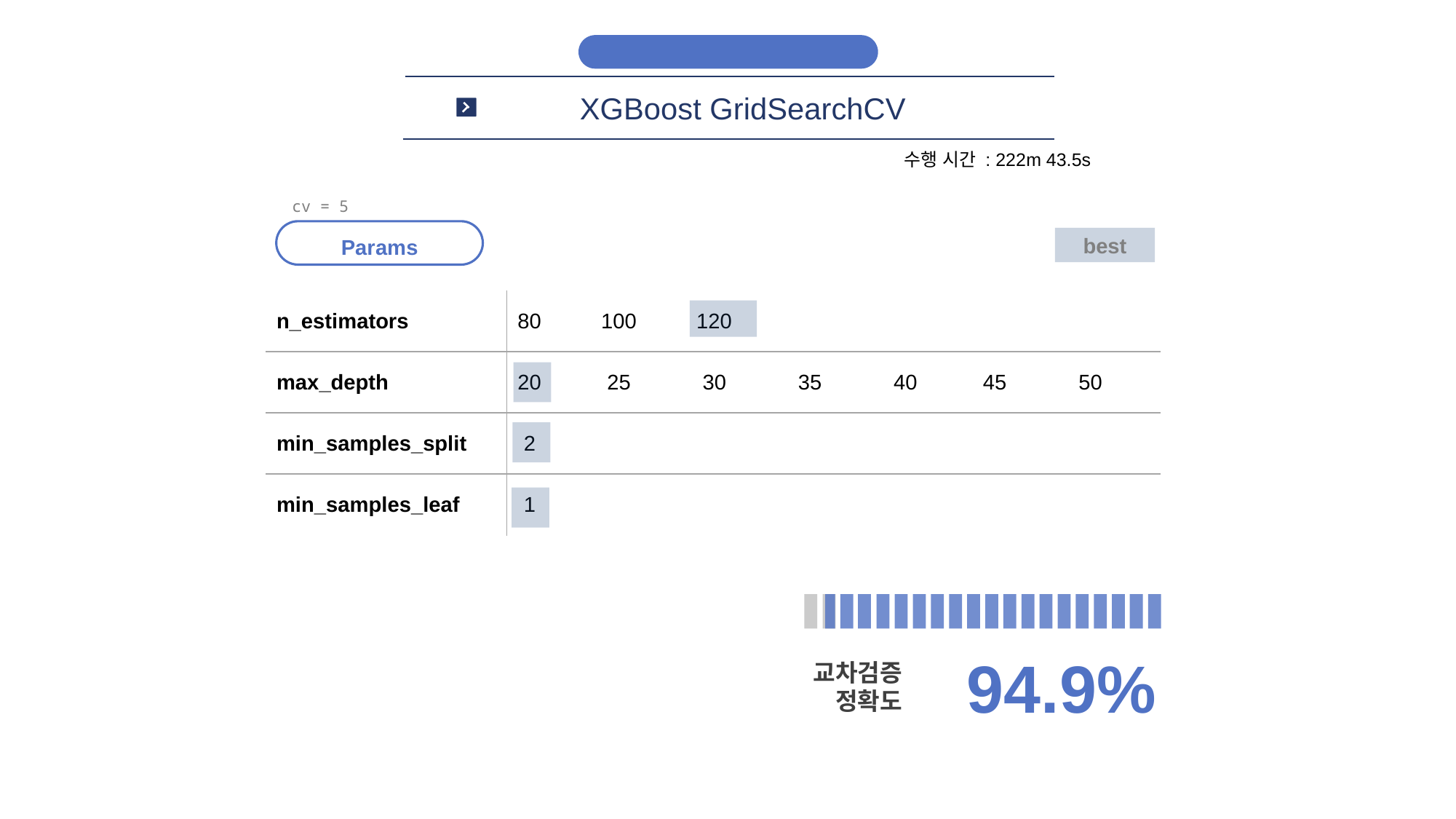

모델링 및 성능평가
XGBoost GridSearchCV

수행 시간 : 222m 43.5s
cv = 5

Params
best
| n\_estimators | 80 100 120 |
| --- | --- |
| max\_depth | 20 25 30 35 40 45 50 |
| min\_samples\_split | 2 |
| min\_samples\_leaf | 1 |

94.9%
교차검증
정확도